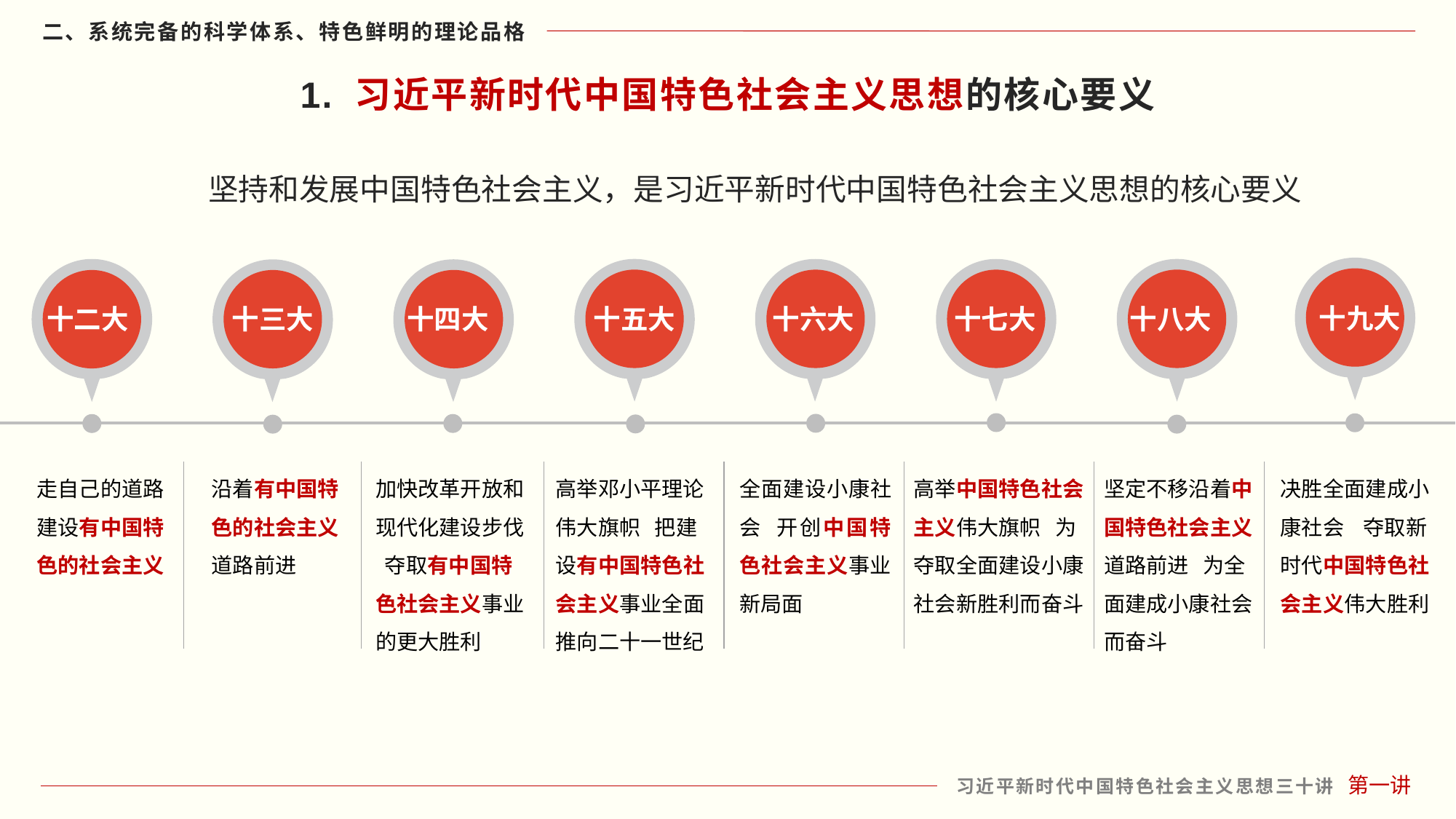

1. 习近平新时代中国特色社会主义思想的核心要义
坚持和发展中国特色社会主义，是习近平新时代中国特色社会主义思想的核心要义

十九大

决胜全面建成小康社会    夺取新时代中国特色社会主义伟大胜利

十二大

走自己的道路建设有中国特色的社会主义

十五大

高举邓小平理论伟大旗帜   把建设有中国特色社会主义事业全面推向二十一世纪

十六大

全面建设小康社会  开创中国特色社会主义事业新局面

十七大

高举中国特色社会主义伟大旗帜   为夺取全面建设小康社会新胜利而奋斗

十八大

坚定不移沿着中国特色社会主义道路前进   为全面建成小康社会而奋斗

十三大

沿着有中国特色的社会主义道路前进

十四大

加快改革开放和现代化建设步伐   夺取有中国特色社会主义事业的更大胜利